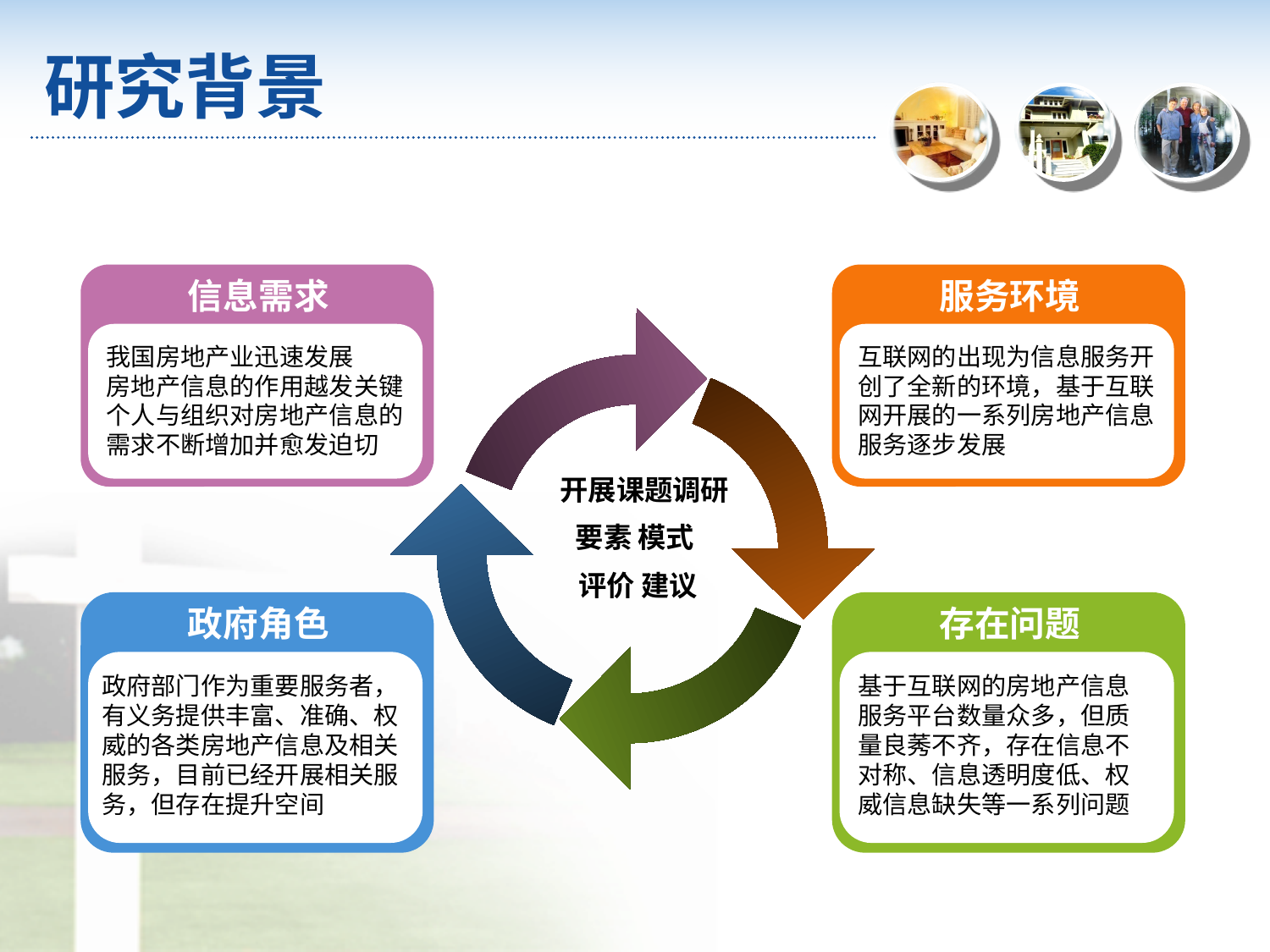

研究背景

信息需求
服务环境

我国房地产业迅速发展
房地产信息的作用越发关键
个人与组织对房地产信息的需求不断增加并愈发迫切
互联网的出现为信息服务开创了全新的环境，基于互联网开展的一系列房地产信息服务逐步发展

 开展课题调研
要素 模式
评价 建议

政府角色
存在问题

政府部门作为重要服务者，有义务提供丰富、准确、权威的各类房地产信息及相关服务，目前已经开展相关服务，但存在提升空间
基于互联网的房地产信息服务平台数量众多，但质量良莠不齐，存在信息不对称、信息透明度低、权威信息缺失等一系列问题